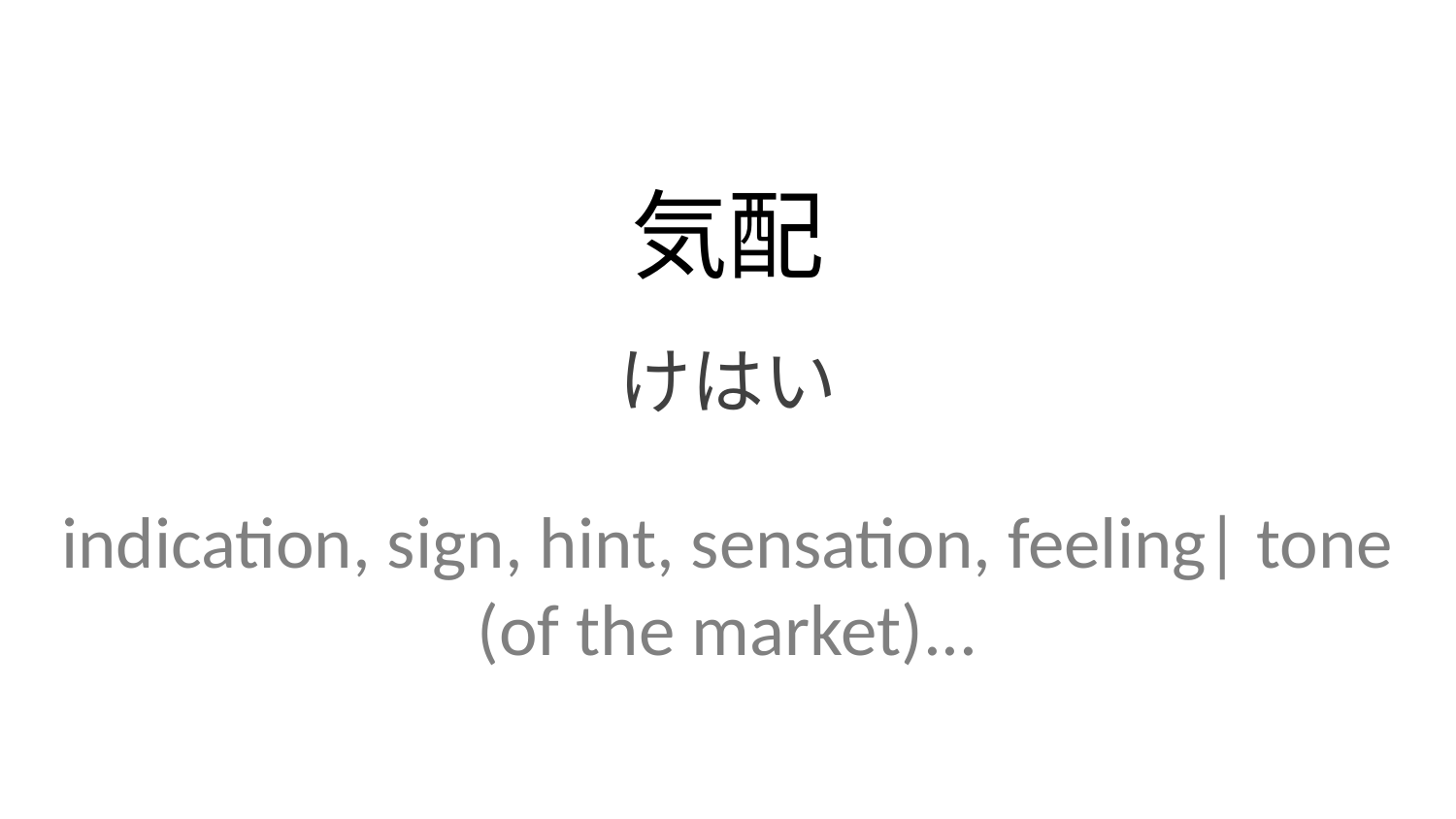

気配

けはい
indication, sign, hint, sensation, feeling| tone (of the market)...